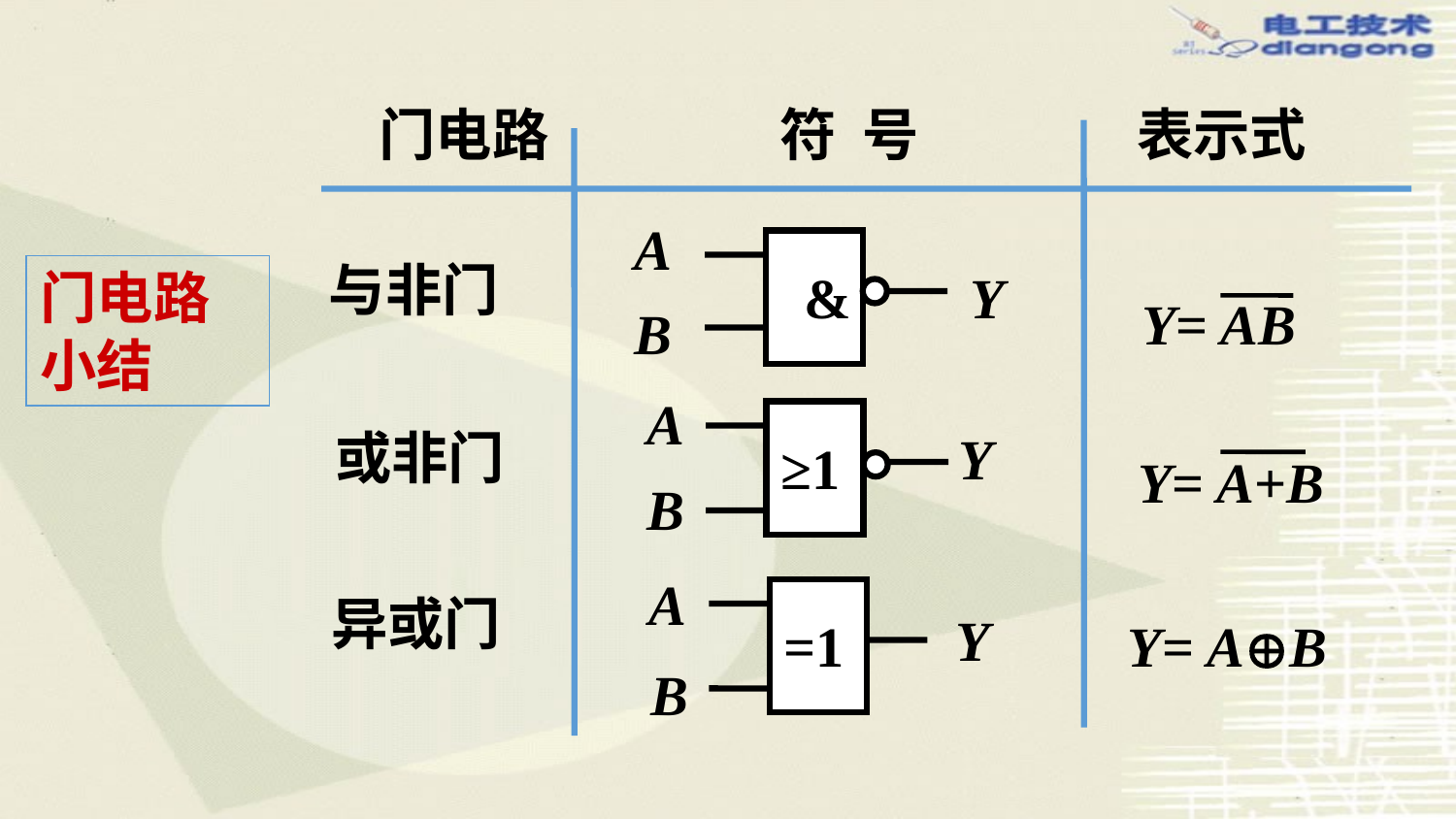

门电路                  符  号                 表示式

A

&
Y

B

与非门
门电路小结
Y= AB

A

Y

≥1

B

或非门
Y= A+B

A

Y

=1

B

异或门
Y= A⊕B